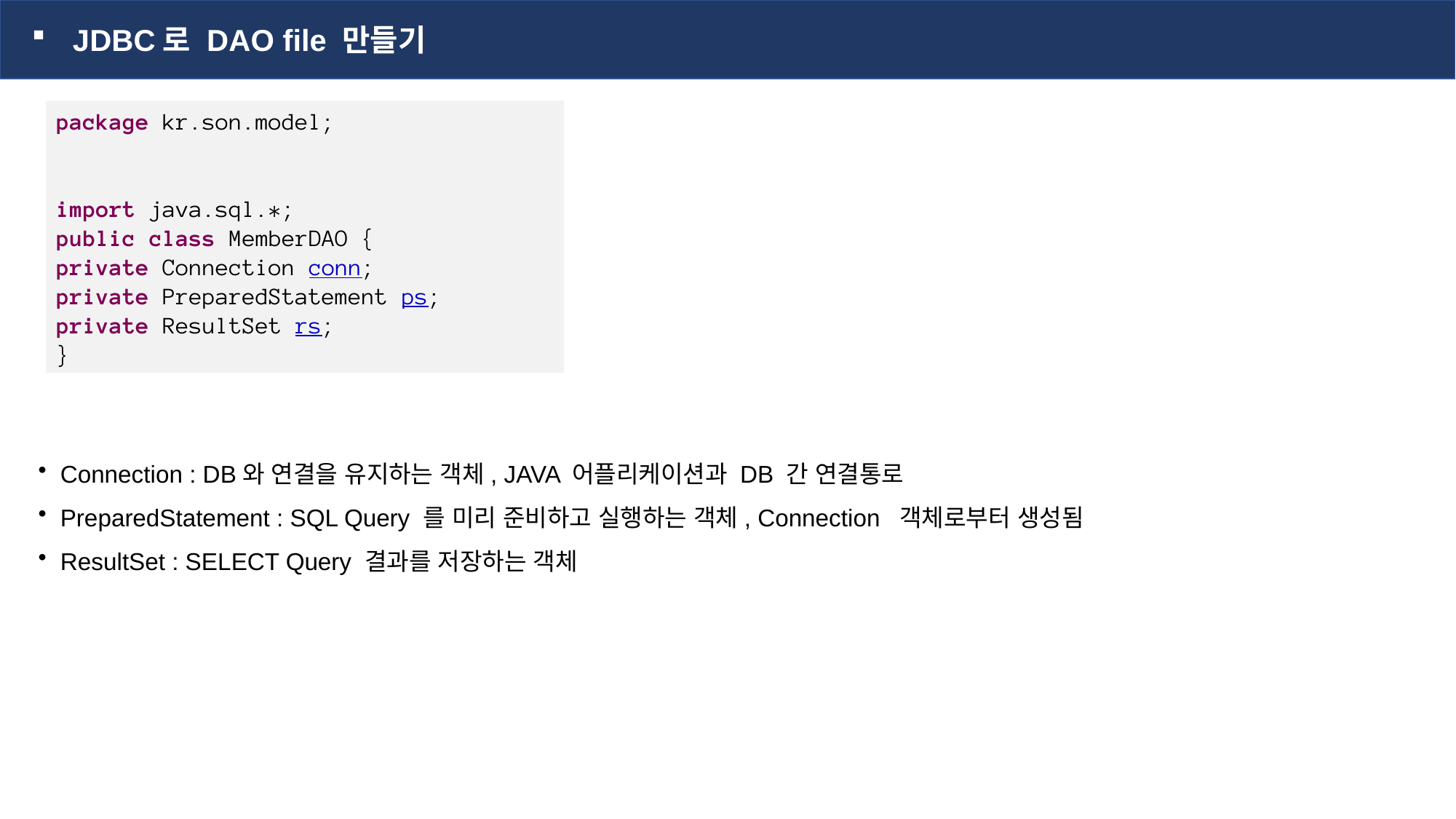

JDBC로 DAO file 만들기
package kr.son.model;

import java.sql.*;
public class MemberDAO {
private Connection conn;
private PreparedStatement ps;
private ResultSet rs;
}
  Connection : DB와 연결을 유지하는 객체, JAVA 어플리케이션과 DB 간 연결통로
  PreparedStatement : SQL Query 를 미리 준비하고 실행하는 객체, Connection  객체로부터 생성됨
  ResultSet : SELECT Query 결과를 저장하는 객체